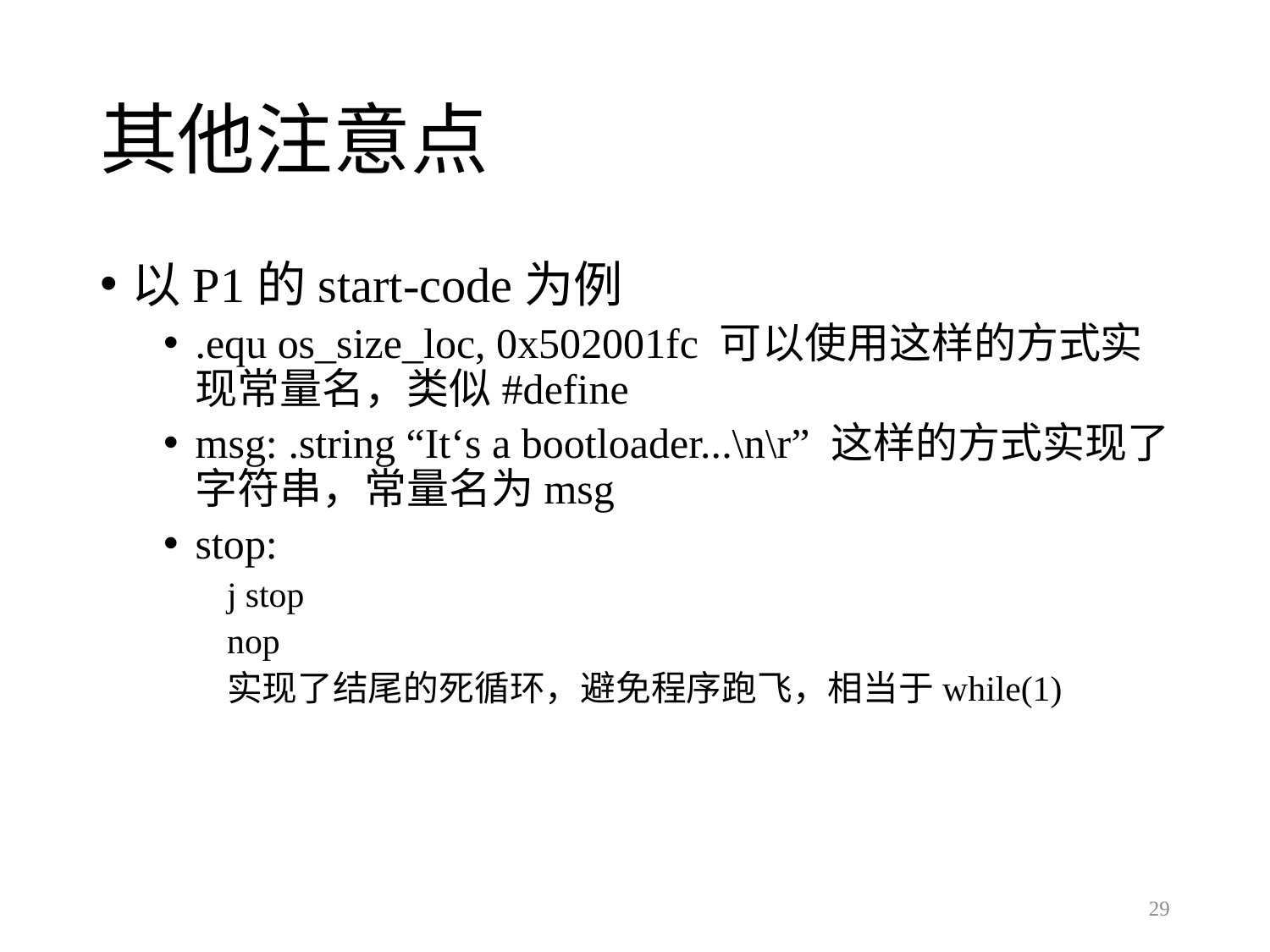

# 其他注意点
以P1的start-code为例
.equ os_size_loc, 0x502001fc 可以使用这样的方式实现常量名，类似#define
msg: .string “It‘s a bootloader...\n\r” 这样的方式实现了字符串，常量名为msg
stop:
j stop
nop
实现了结尾的死循环，避免程序跑飞，相当于while(1)

29